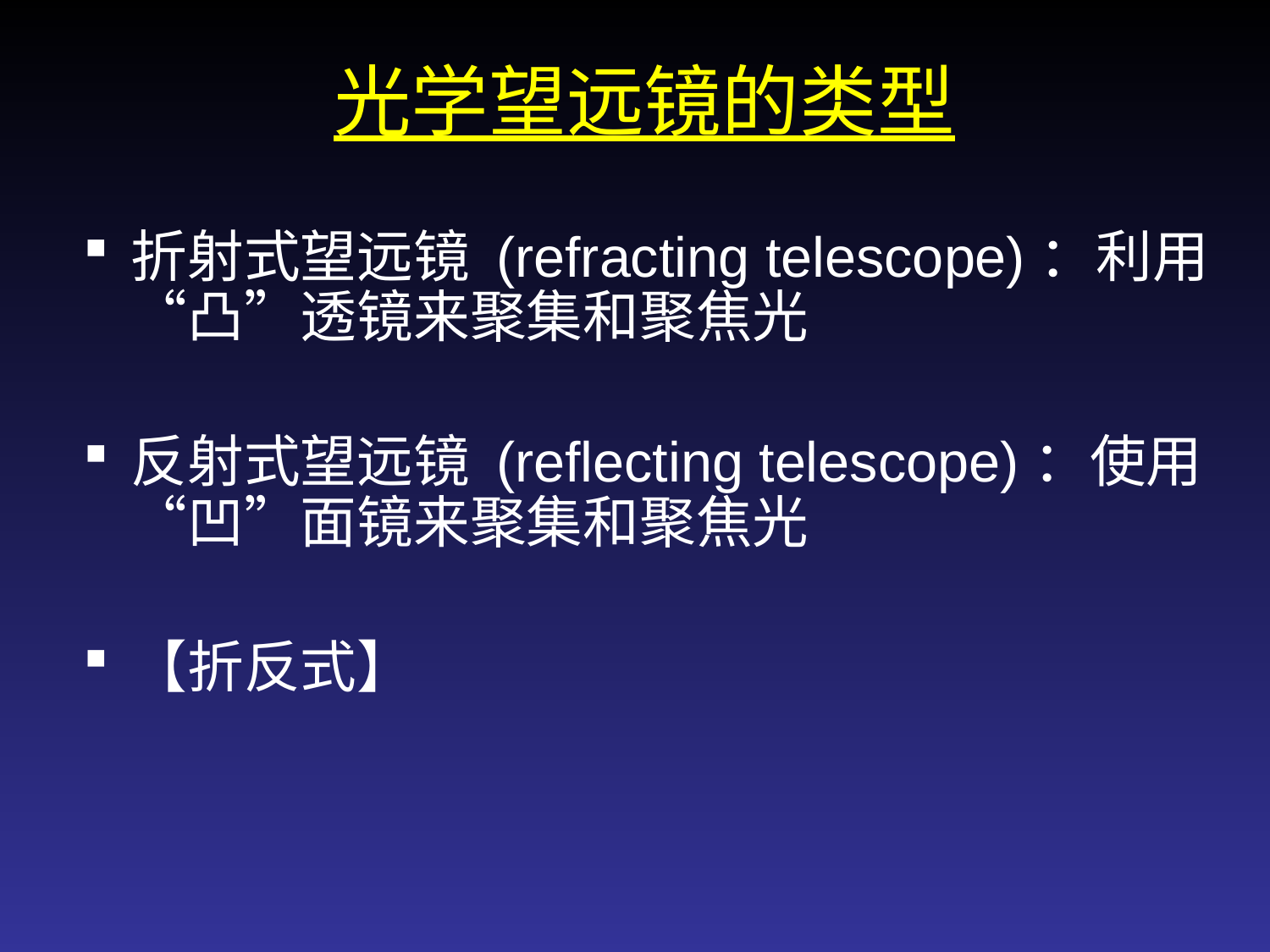

# 光学望远镜的类型

折射式望远镜 (refracting telescope)：利用“凸”透镜来聚集和聚焦光

反射式望远镜 (reflecting telescope)：使用“凹”面镜来聚集和聚焦光

【折反式】